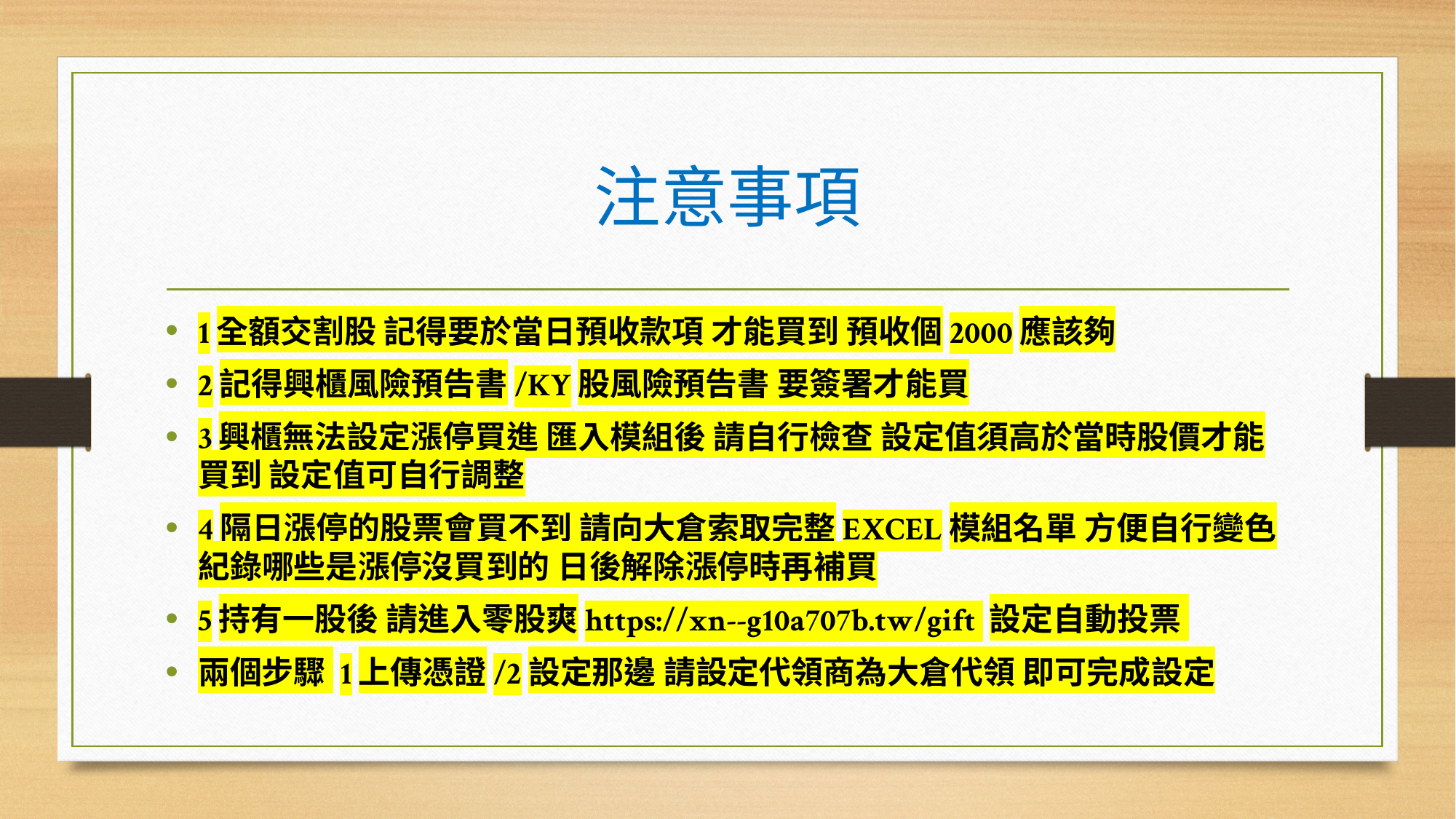

# 注意事項
1全額交割股 記得要於當日預收款項 才能買到 預收個2000應該夠
2記得興櫃風險預告書/KY股風險預告書 要簽署才能買
3興櫃無法設定漲停買進 匯入模組後 請自行檢查 設定值須高於當時股價才能買到 設定值可自行調整
4隔日漲停的股票會買不到 請向大倉索取完整EXCEL模組名單 方便自行變色紀錄哪些是漲停沒買到的 日後解除漲停時再補買
5持有一股後 請進入零股爽https://xn--g10a707b.tw/gift 設定自動投票
兩個步驟 1上傳憑證/2設定那邊 請設定代領商為大倉代領 即可完成設定